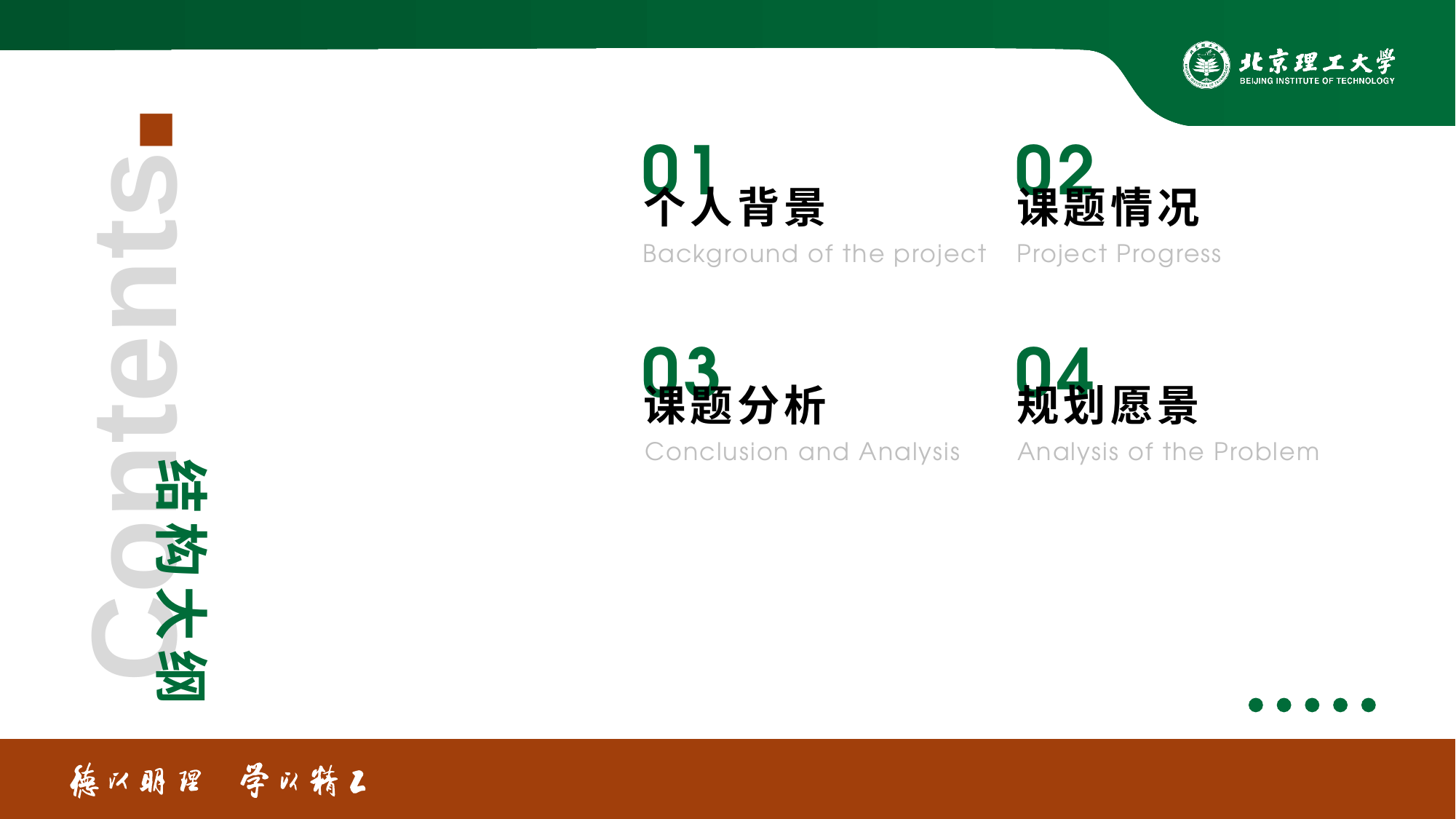

01
个人背景
Background of the project
02
课题情况
Project Progress
03
课题分析
Conclusion and Analysis
04
规划愿景
Analysis of the Problem